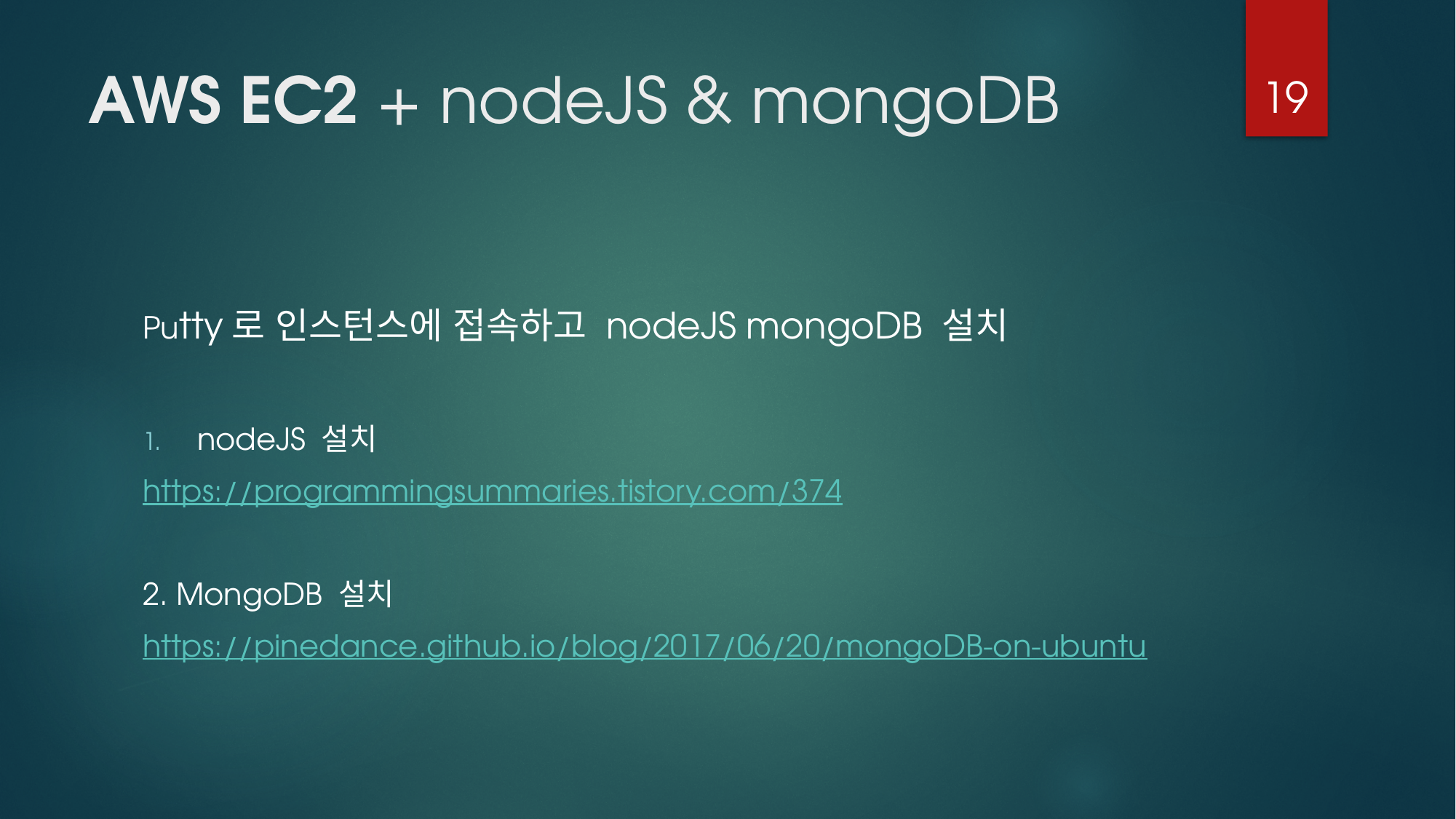

19
# AWS EC2 + nodeJS & mongoDB

Putty로 인스턴스에 접속하고 nodeJS mongoDB 설치

nodeJS 설치
https://programmingsummaries.tistory.com/374

2. MongoDB 설치
https://pinedance.github.io/blog/2017/06/20/mongoDB-on-ubuntu